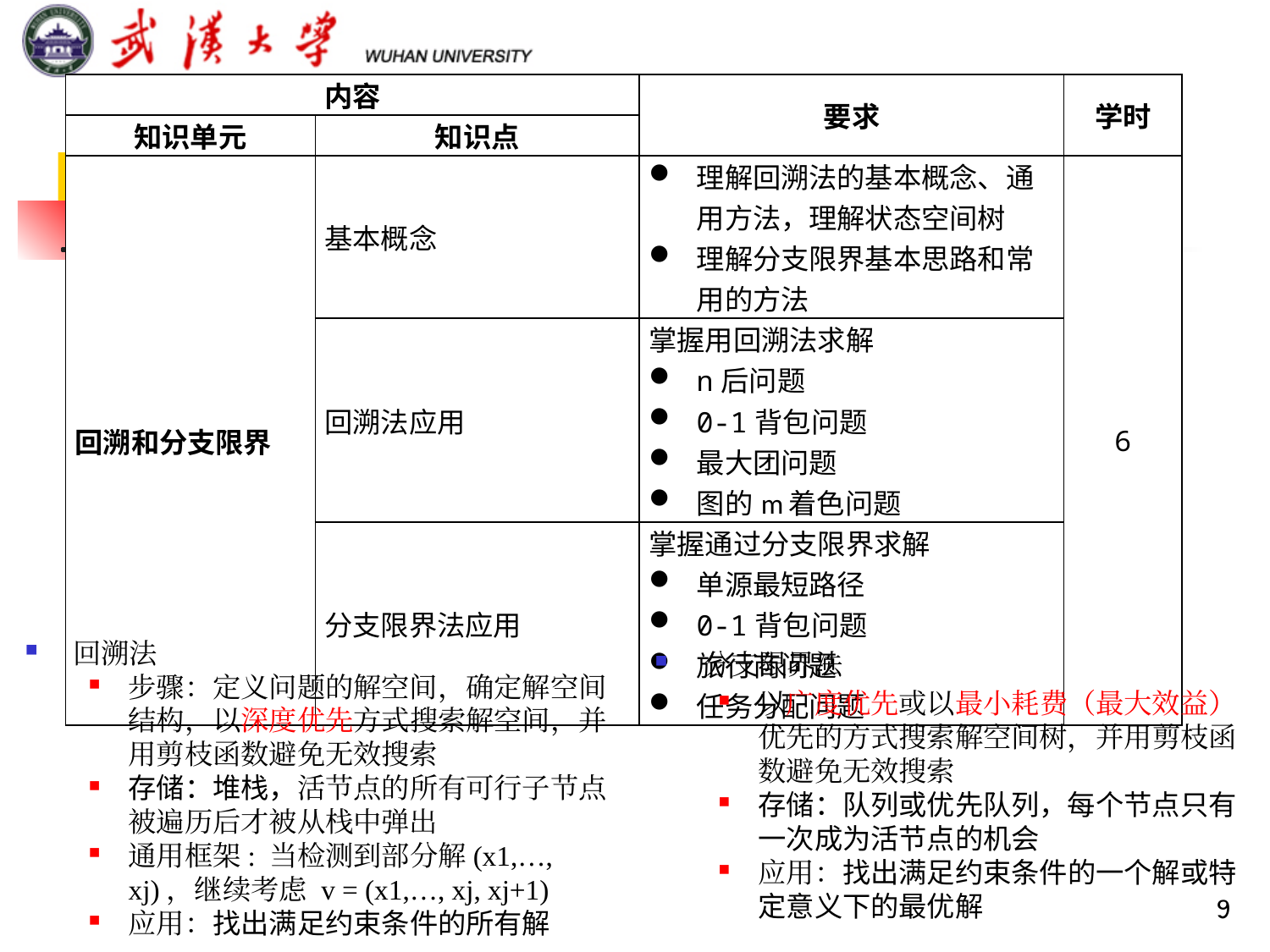

课程内容
| 内容 |  | 要求 | 学时 |
| --- | --- | --- | --- |
| 知识单元 | 知识点 |  |  |
| 回溯和分支限界 | 基本概念 | 理解回溯法的基本概念、通用方法，理解状态空间树 理解分支限界基本思路和常用的方法 | 6 |
|  | 回溯法应用 | 掌握用回溯法求解 n后问题 0-1背包问题 最大团问题 图的m着色问题 |  |
|  | 分支限界法应用 | 掌握通过分支限界求解 单源最短路径 0-1背包问题 旅行商问题 任务分配问题 |  |
回溯法
步骤：定义问题的解空间，确定解空间结构，以深度优先方式搜索解空间，并用剪枝函数避免无效搜索
存储：堆栈，活节点的所有可行子节点被遍历后才被从栈中弹出
通用框架: 当检测到部分解(x1,…, xj)，继续考虑 v = (x1,…, xj, xj+1)
应用：找出满足约束条件的所有解
分支限界法
以广度优先或以最小耗费（最大效益）优先的方式搜索解空间树，并用剪枝函数避免无效搜索
存储：队列或优先队列，每个节点只有一次成为活节点的机会
应用：找出满足约束条件的一个解或特定意义下的最优解
9